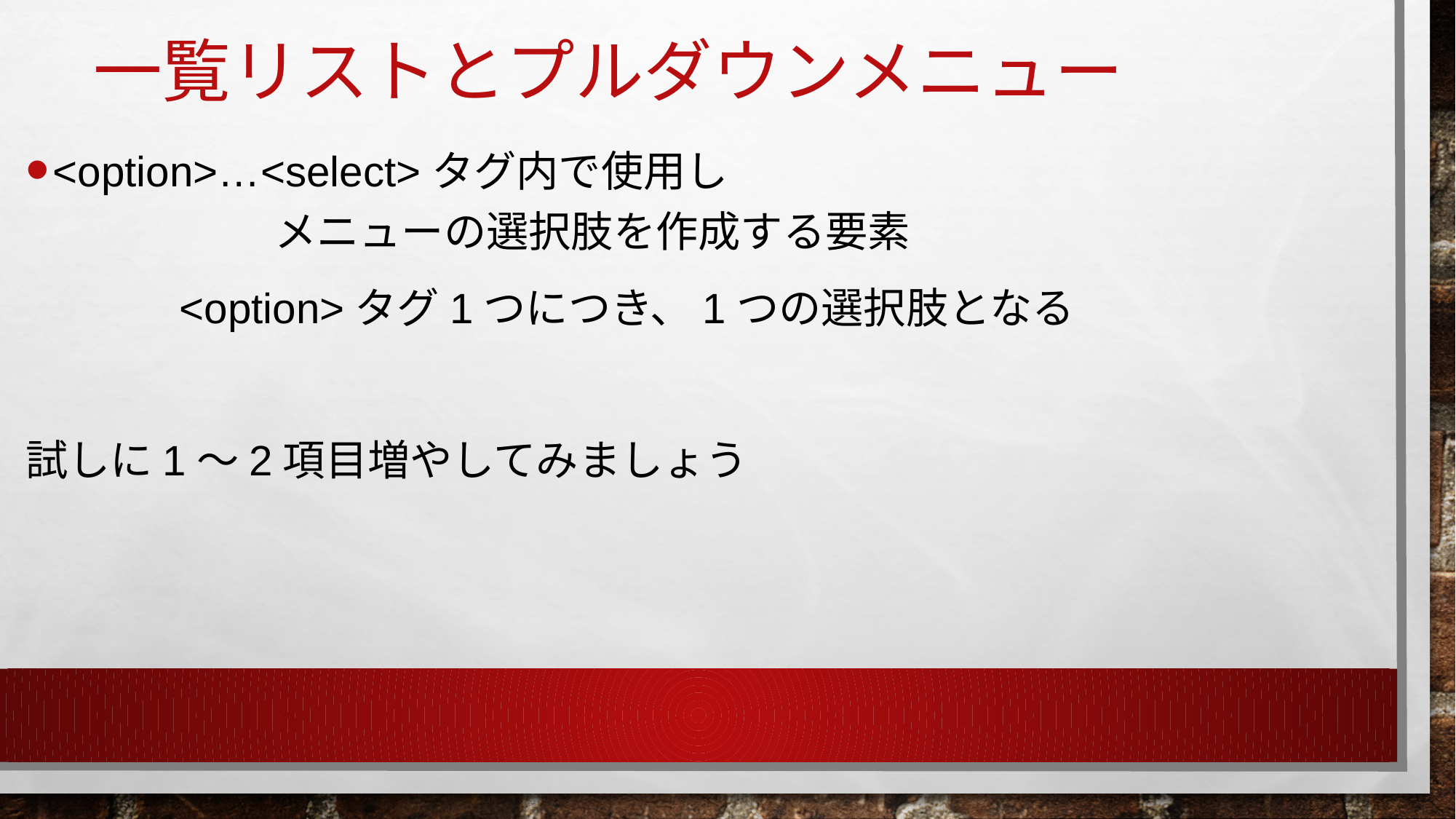

# 一覧リストとプルダウンメニュー
<option>…<select>タグ内で使用し
　　　　　 メニューの選択肢を作成する要素
             <option>タグ1つにつき、1つの選択肢となる

試しに1～2項目増やしてみましょう